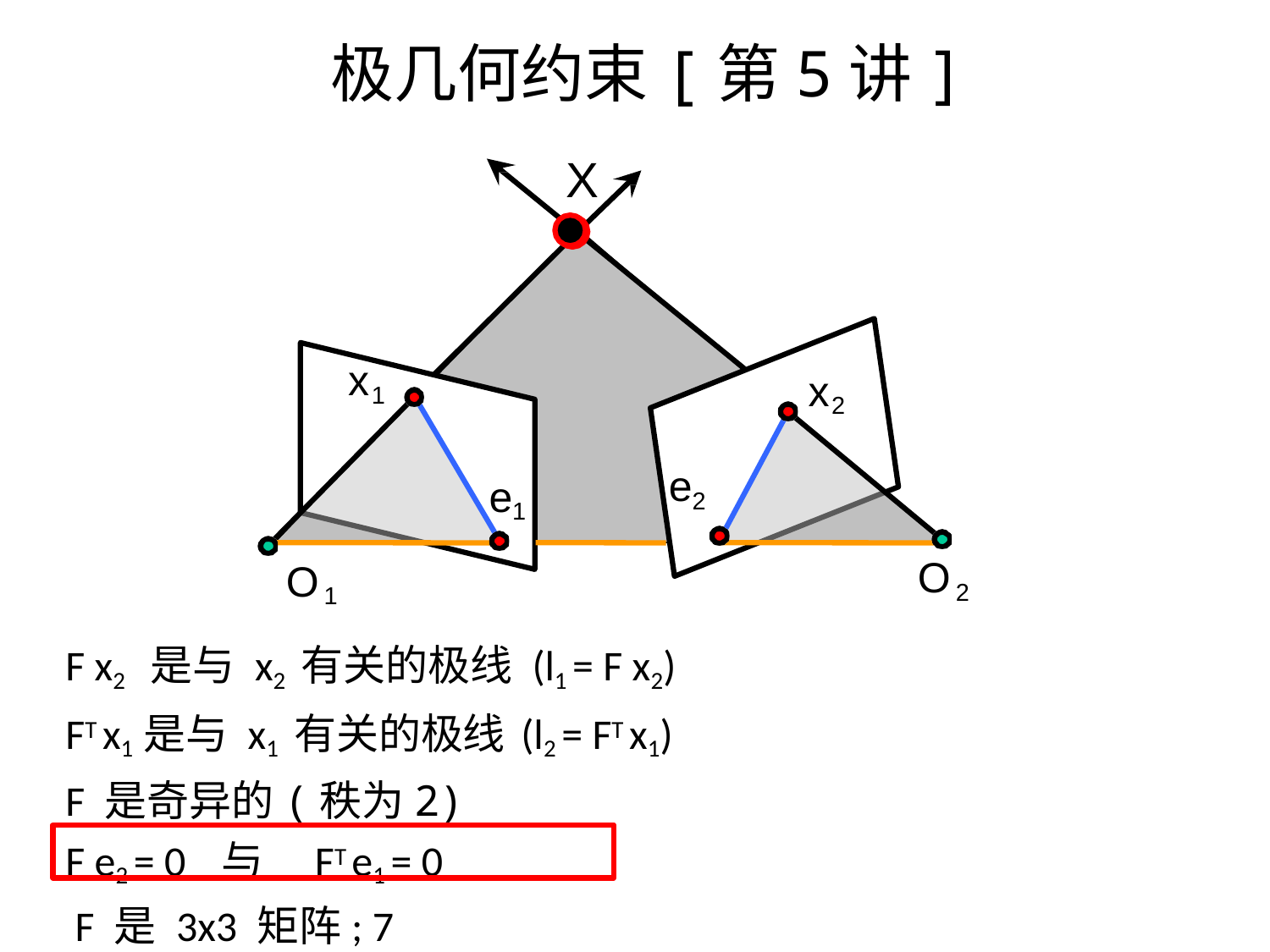

# 极几何约束[第5讲]
X

x1
x2

e2
e1

O2
O1
F x2  是与 x2 有关的极线 (l1 = F x2)
FT x1是与 x1 有关的极线 (l2 = FT x1)
F 是奇异的(秩为2)
F e2 = 0	与	FT e1 = 0  F 是 3x3 矩阵; 7 DOF